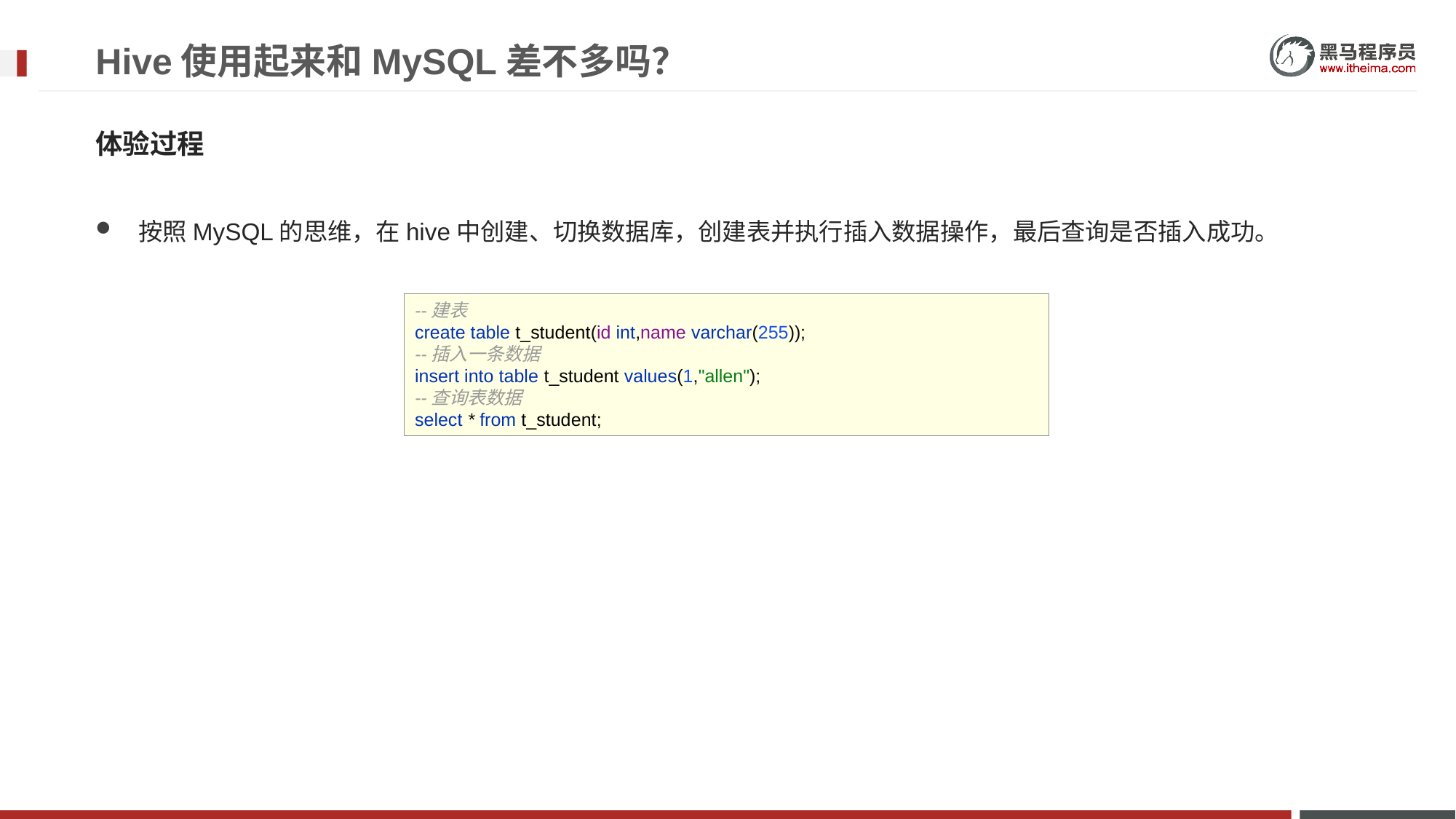

# Hive使用起来和MySQL差不多吗？
体验过程
按照MySQL的思维，在hive中创建、切换数据库，创建表并执行插入数据操作，最后查询是否插入成功。
--建表
create table t_student(id int,name varchar(255));
--插入一条数据
insert into table t_student values(1,"allen");
--查询表数据
select * from t_student;